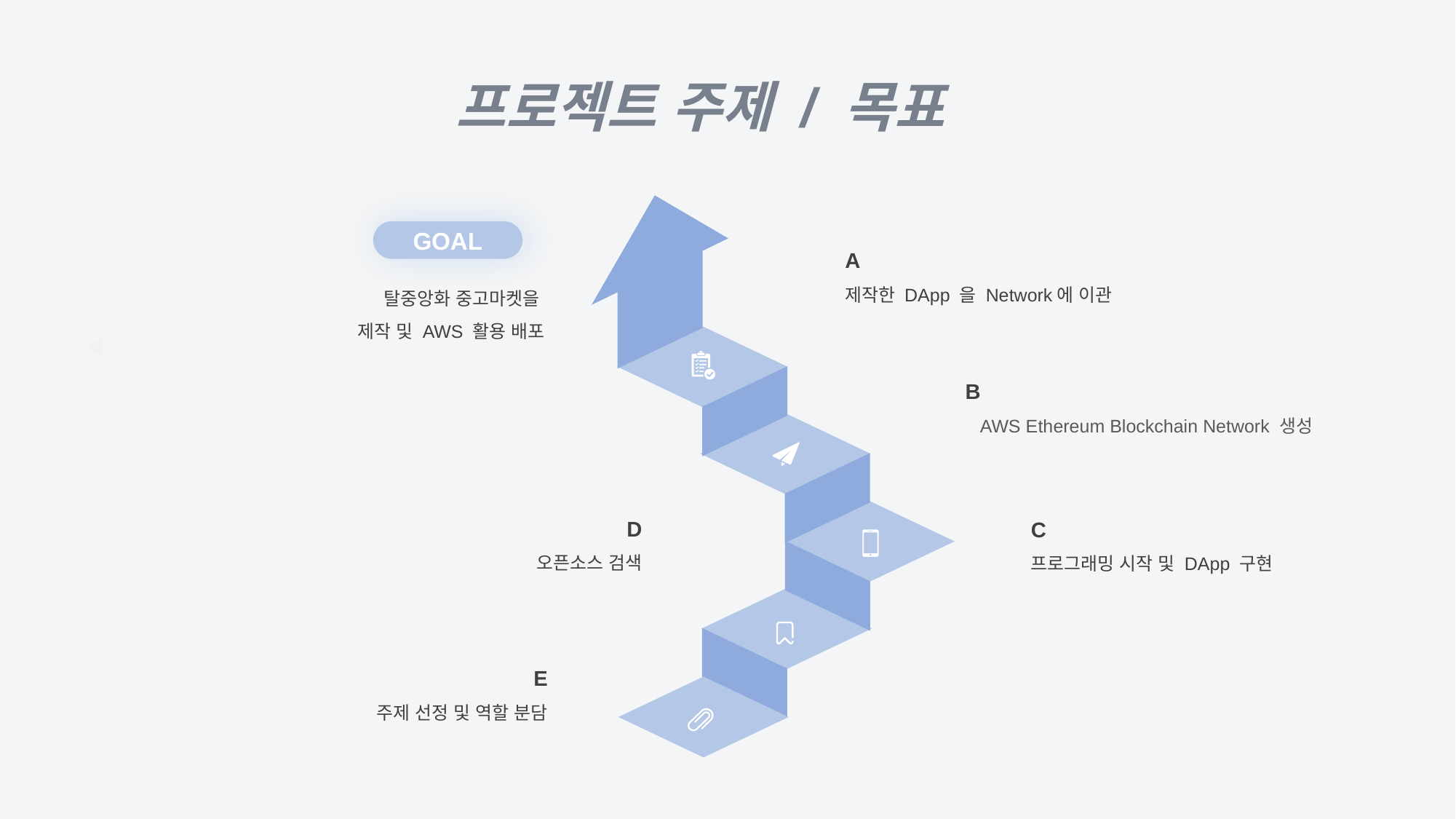

프로젝트 주제 / 목표
GOAL

A
제작한 DApp 을 Network에 이관

탈중앙화 중고마켓을
제작 및 AWS 활용 배포

B
AWS Ethereum Blockchain Network 생성

D
오픈소스 검색
C
프로그래밍 시작 및 DApp 구현

E
주제 선정 및 역할 분담